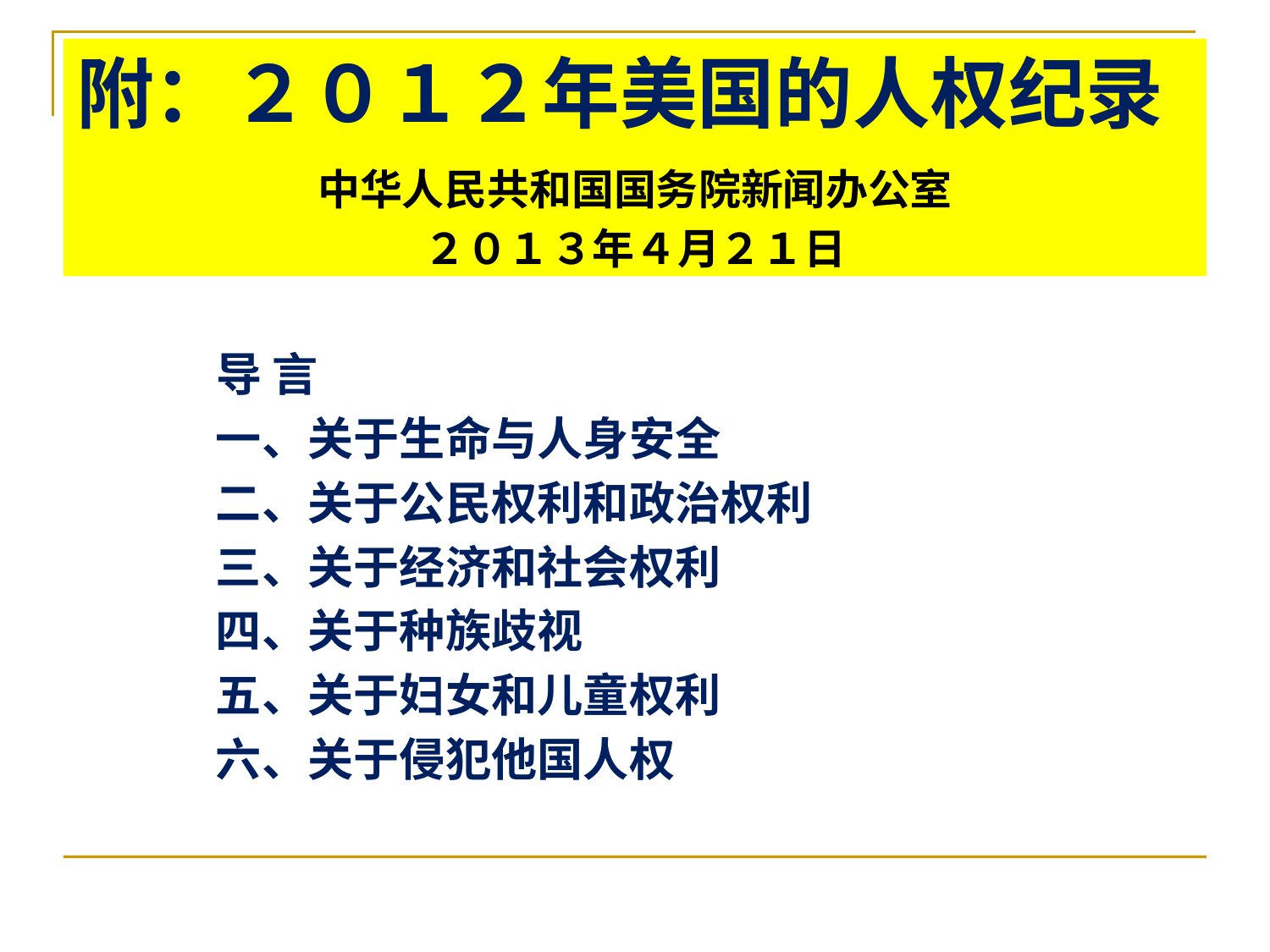

# 附：２０１２年美国的人权纪录
中华人民共和国国务院新闻办公室
２０１３年４月２１日

　　导 言
　　一、关于生命与人身安全
　　二、关于公民权利和政治权利
　　三、关于经济和社会权利
　　四、关于种族歧视
　　五、关于妇女和儿童权利
　　六、关于侵犯他国人权
88